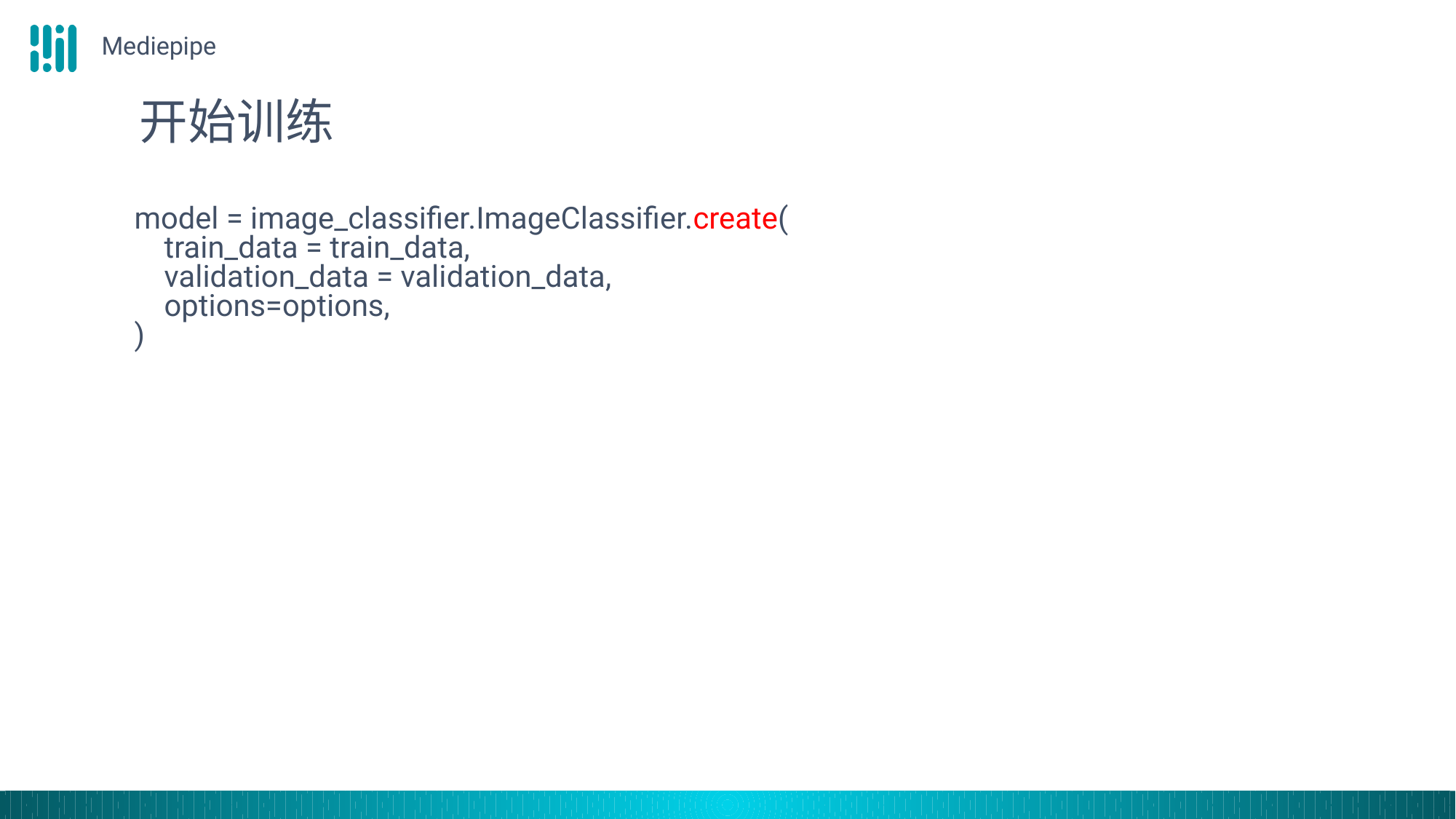

Mediepipe
 开始训练
model = image_classifier.ImageClassifier.create(
    train_data = train_data,
    validation_data = validation_data,
    options=options,
)